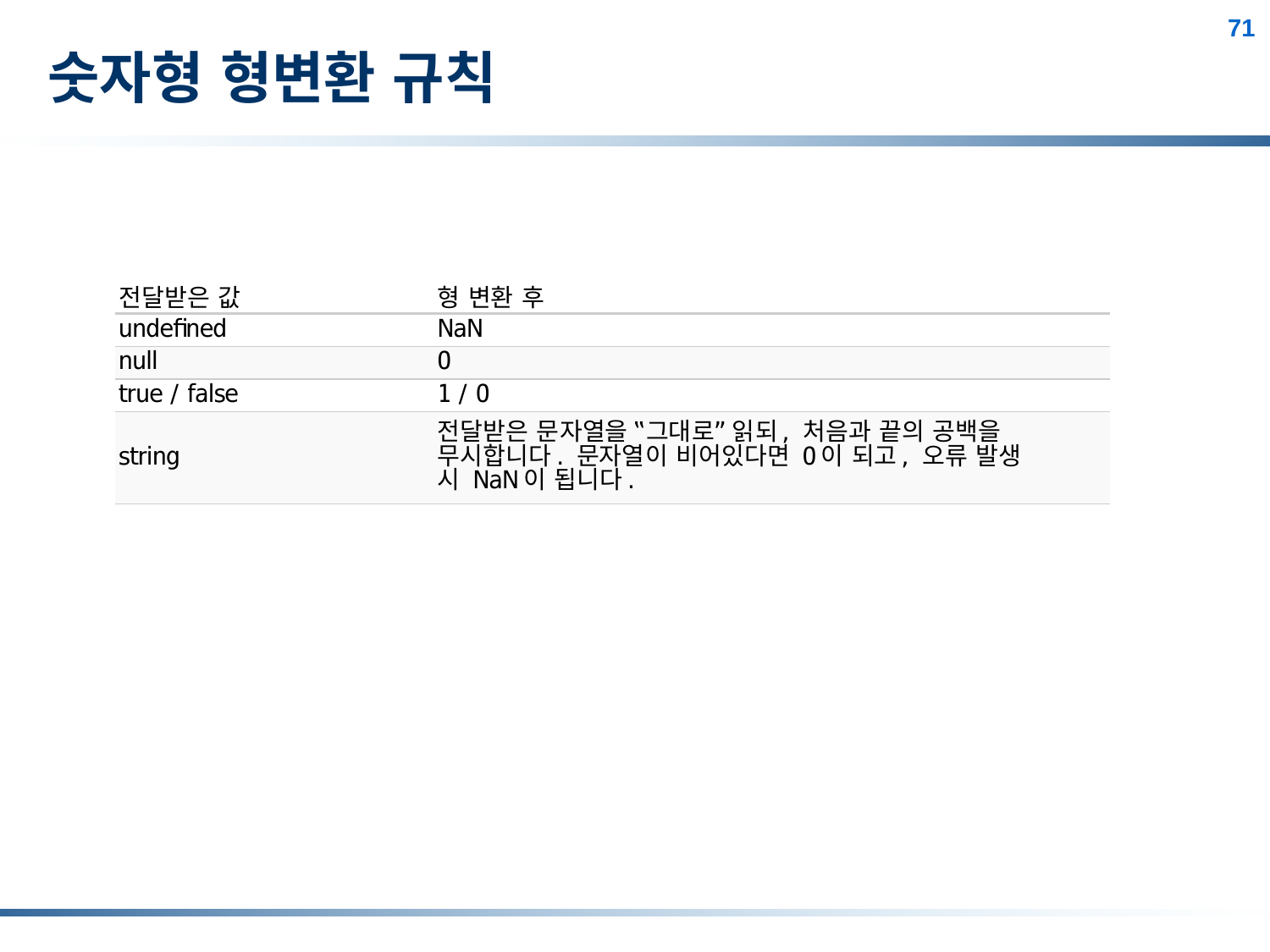

# 숫자형 형변환 규칙
| 전달받은 값 | 형 변환 후 |
| --- | --- |
| undefined | NaN |
| null | 0 |
| true / false | 1 / 0 |
| string | 전달받은 문자열을 “그대로” 읽되, 처음과 끝의 공백을 무시합니다. 문자열이 비어있다면 0이 되고, 오류 발생 시 NaN이 됩니다. |
71